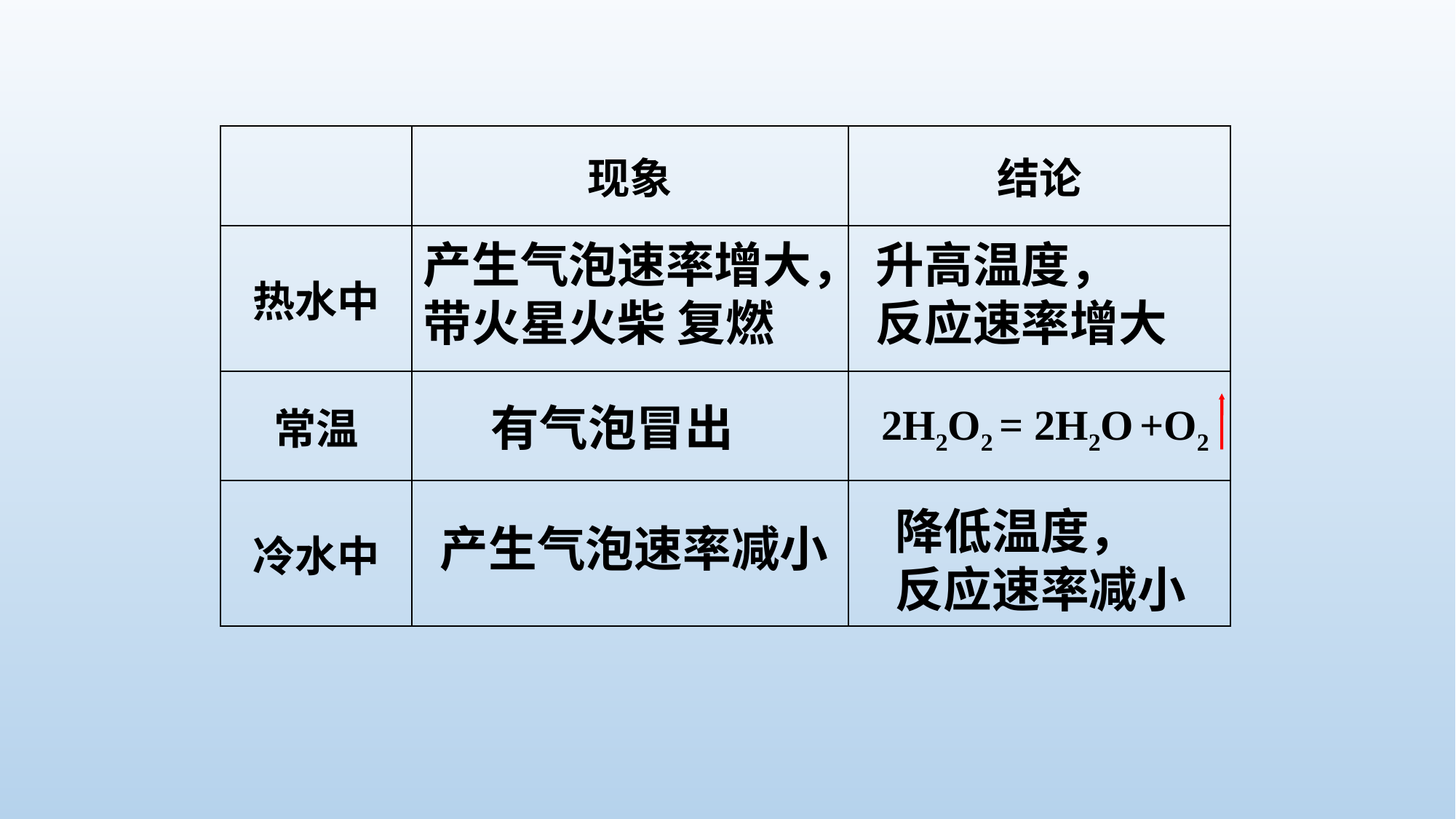

|  | 现象 | 结论 |
| --- | --- | --- |
| 热水中 |  |  |
| 常温 |  |  |
| 冷水中 |  |  |
产生气泡速率增大，
带火星火柴 复燃
升高温度，
反应速率增大
2H2O2 = 2H2O +O2

有气泡冒出
降低温度，
反应速率减小
产生气泡速率减小